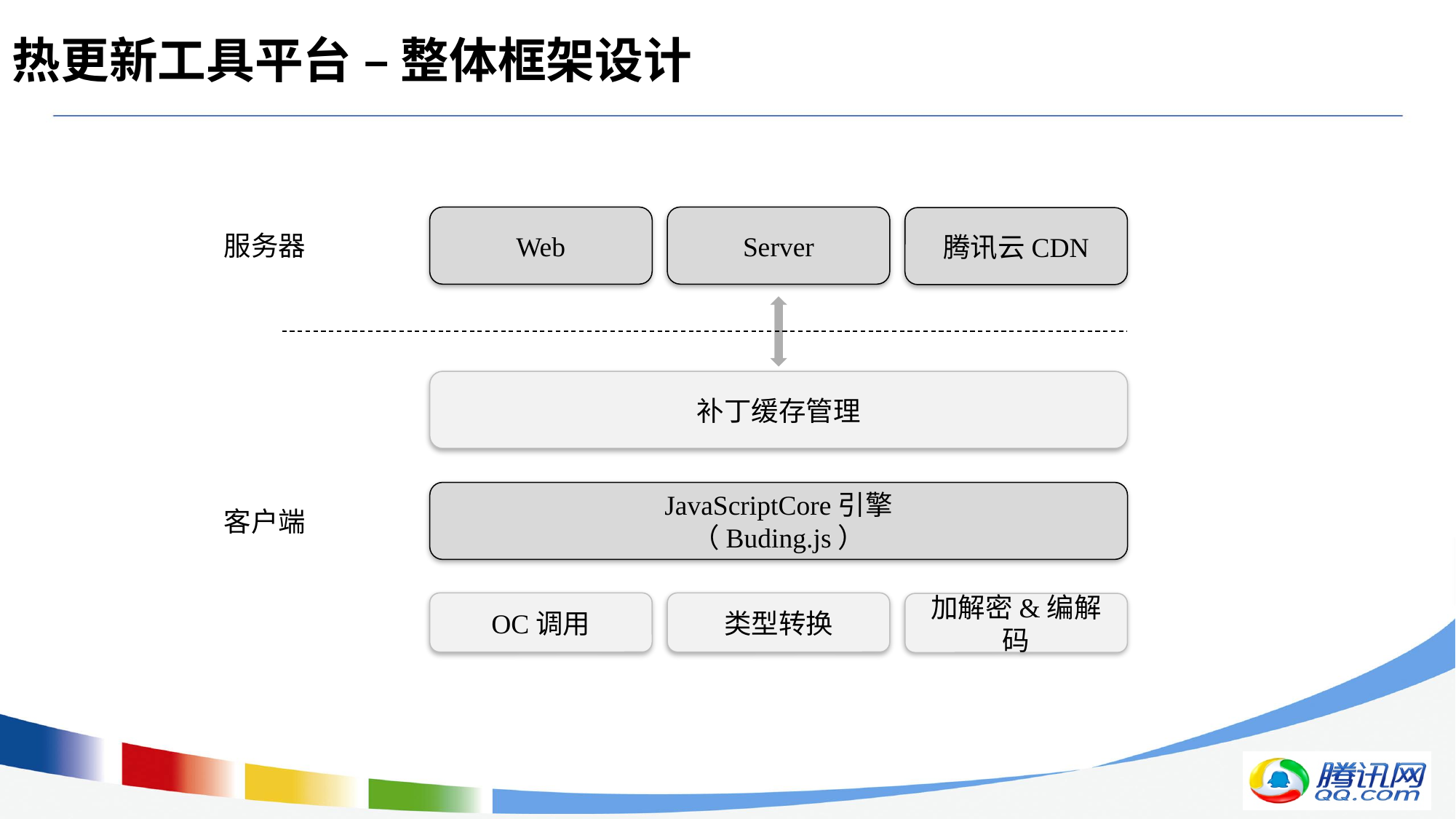

# 热更新工具平台 – 整体框架设计
Web
Server
腾讯云CDN
服务器

补丁缓存管理
JavaScriptCore引擎
（Buding.js）
客户端
OC调用
类型转换
加解密&编解码